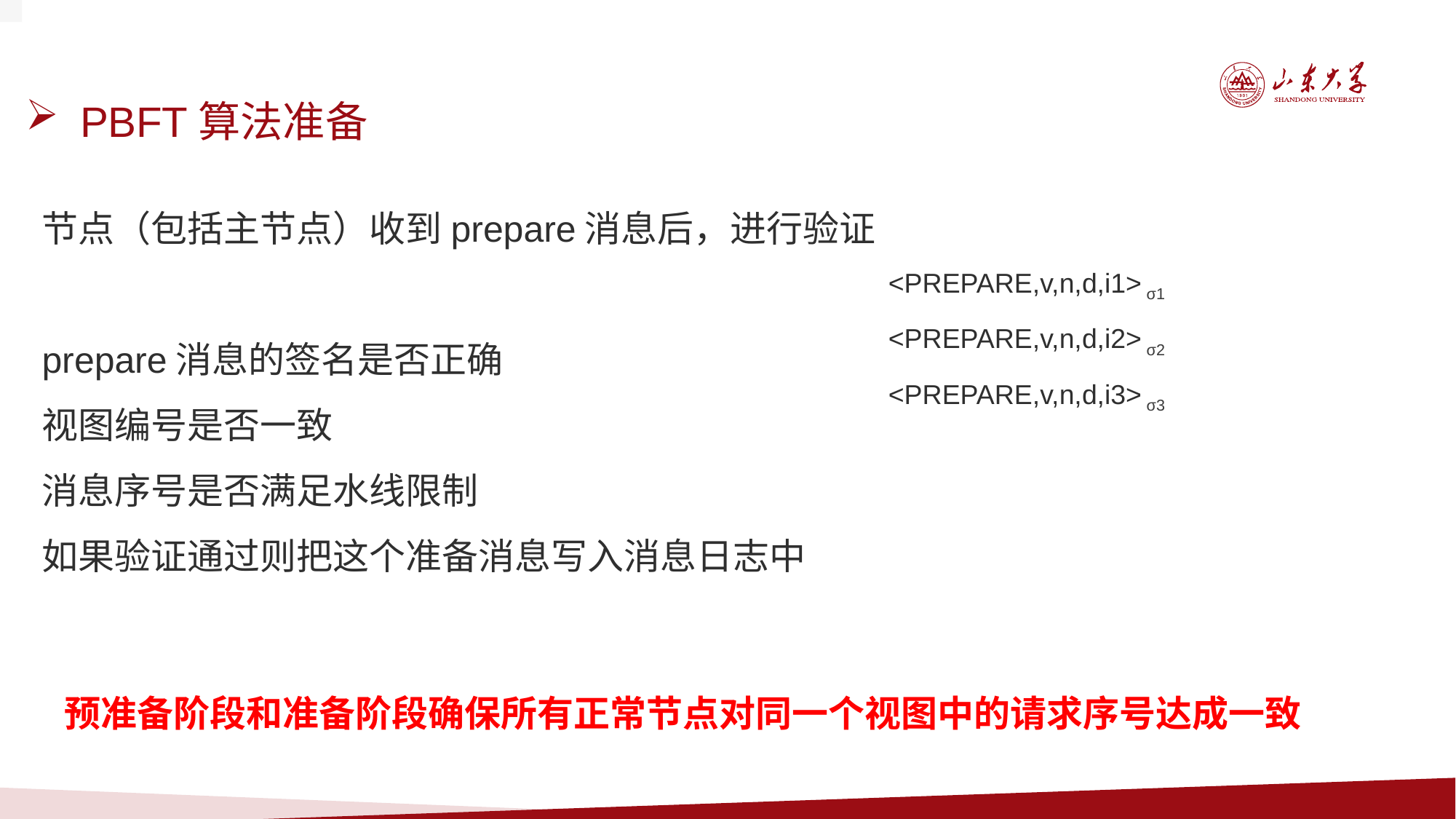

PBFT算法准备
节点（包括主节点）收到prepare消息后，进行验证

prepare消息的签名是否正确
视图编号是否一致
消息序号是否满足水线限制
如果验证通过则把这个准备消息写入消息日志中
<PREPARE,v,n,d,i1> σ1
<PREPARE,v,n,d,i2> σ2
<PREPARE,v,n,d,i3> σ3
预准备阶段和准备阶段确保所有正常节点对同一个视图中的请求序号达成一致